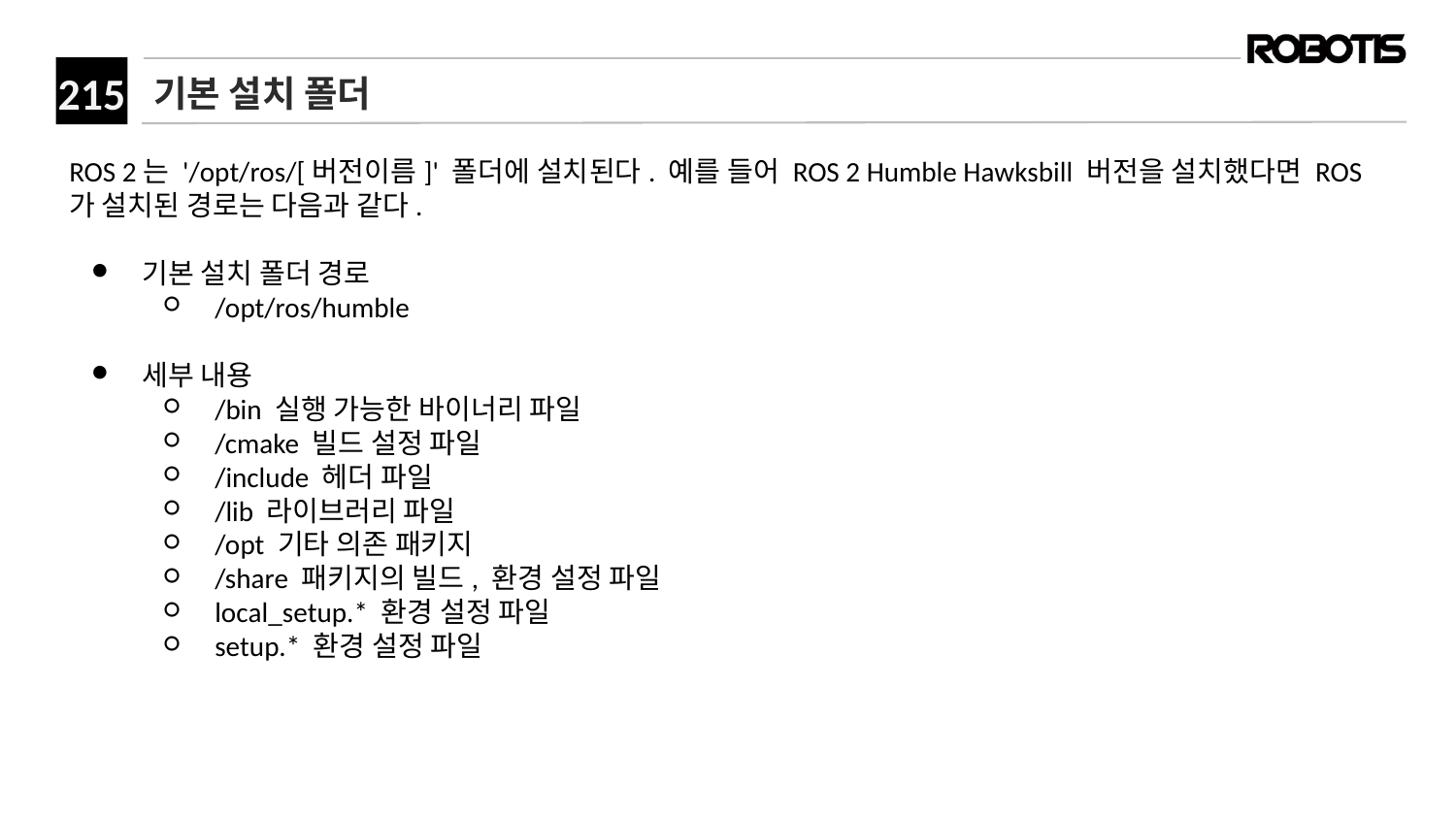

# 기본 설치 폴더
ROS 2는 '/opt/ros/[버전이름]' 폴더에 설치된다. 예를 들어 ROS 2 Humble Hawksbill 버전을 설치했다면 ROS가 설치된 경로는 다음과 같다.

기본 설치 폴더 경로
/opt/ros/humble
세부 내용
/bin 실행 가능한 바이너리 파일
/cmake 빌드 설정 파일
/include 헤더 파일
/lib 라이브러리 파일
/opt 기타 의존 패키지
/share 패키지의 빌드, 환경 설정 파일
local_setup.* 환경 설정 파일
setup.* 환경 설정 파일﻿